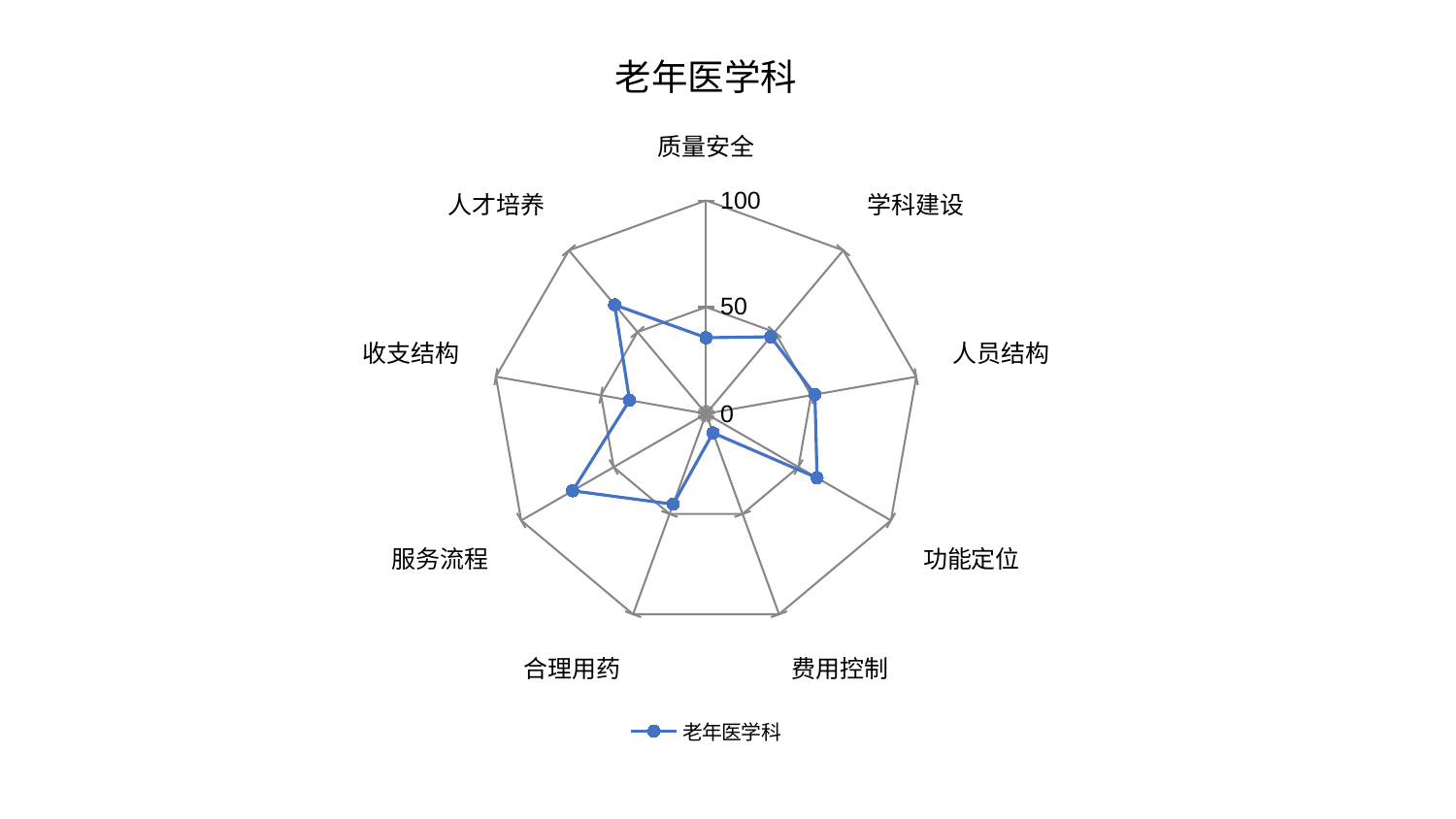

### Chart: 老年医学科

| Category | 老年医学科 |
|---|---|
| 质量安全 | 35.655759358266934 |
| 学科建设 | 47.119705554680856 |
| 人员结构 | 51.794163496728665 |
| 功能定位 | 60.05907478876938 |
| 费用控制 | 9.559228059961196 |
| 合理用药 | 45.12149527642613 |
| 服务流程 | 72.21803595859559 |
| 收支结构 | 36.39491564782057 |
| 人才培养 | 66.66478940006469 |
177